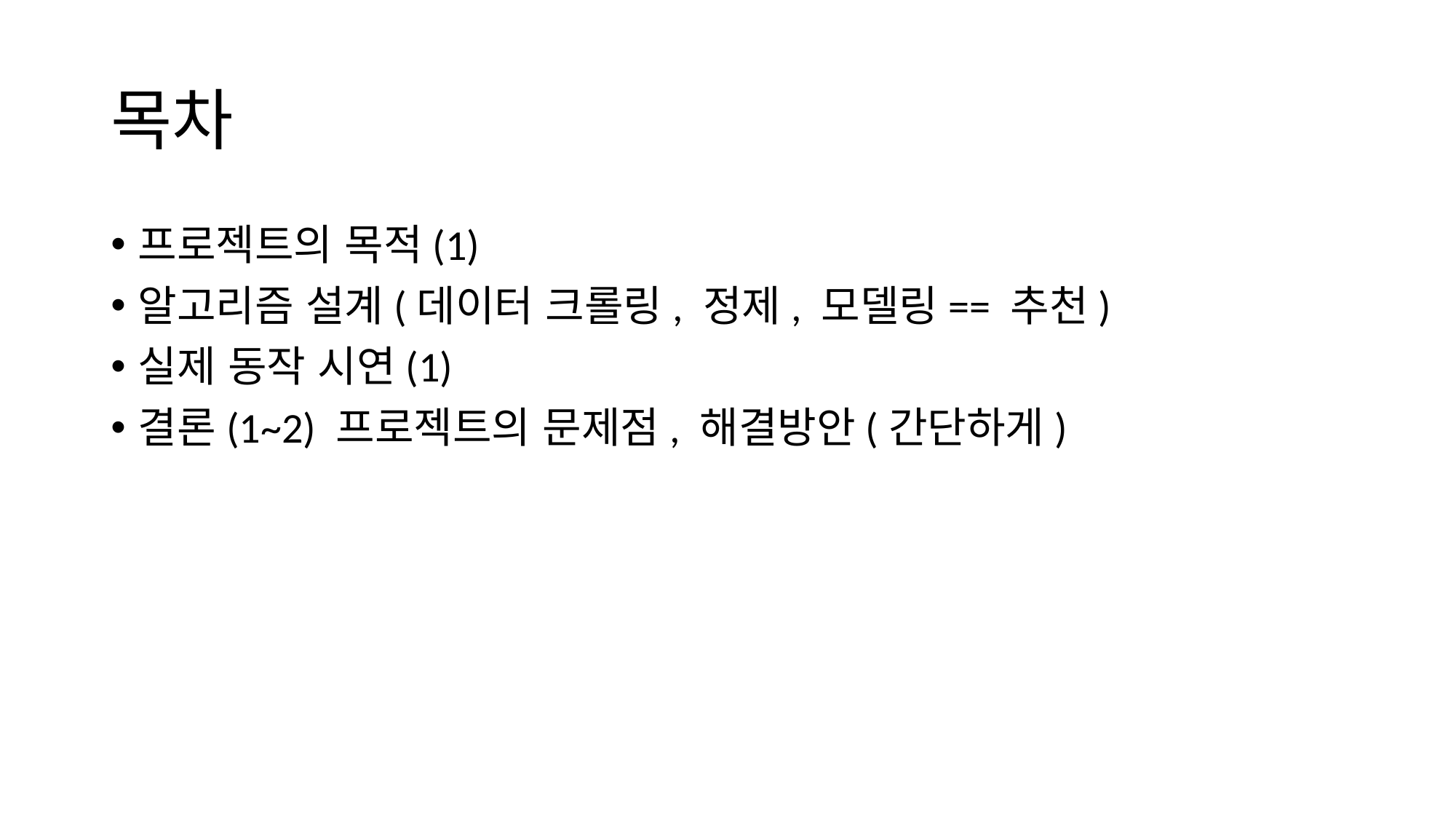

# 목차
프로젝트의 목적(1)
알고리즘 설계(데이터 크롤링, 정제, 모델링== 추천)
실제 동작 시연(1)
결론(1~2) 프로젝트의 문제점, 해결방안(간단하게)